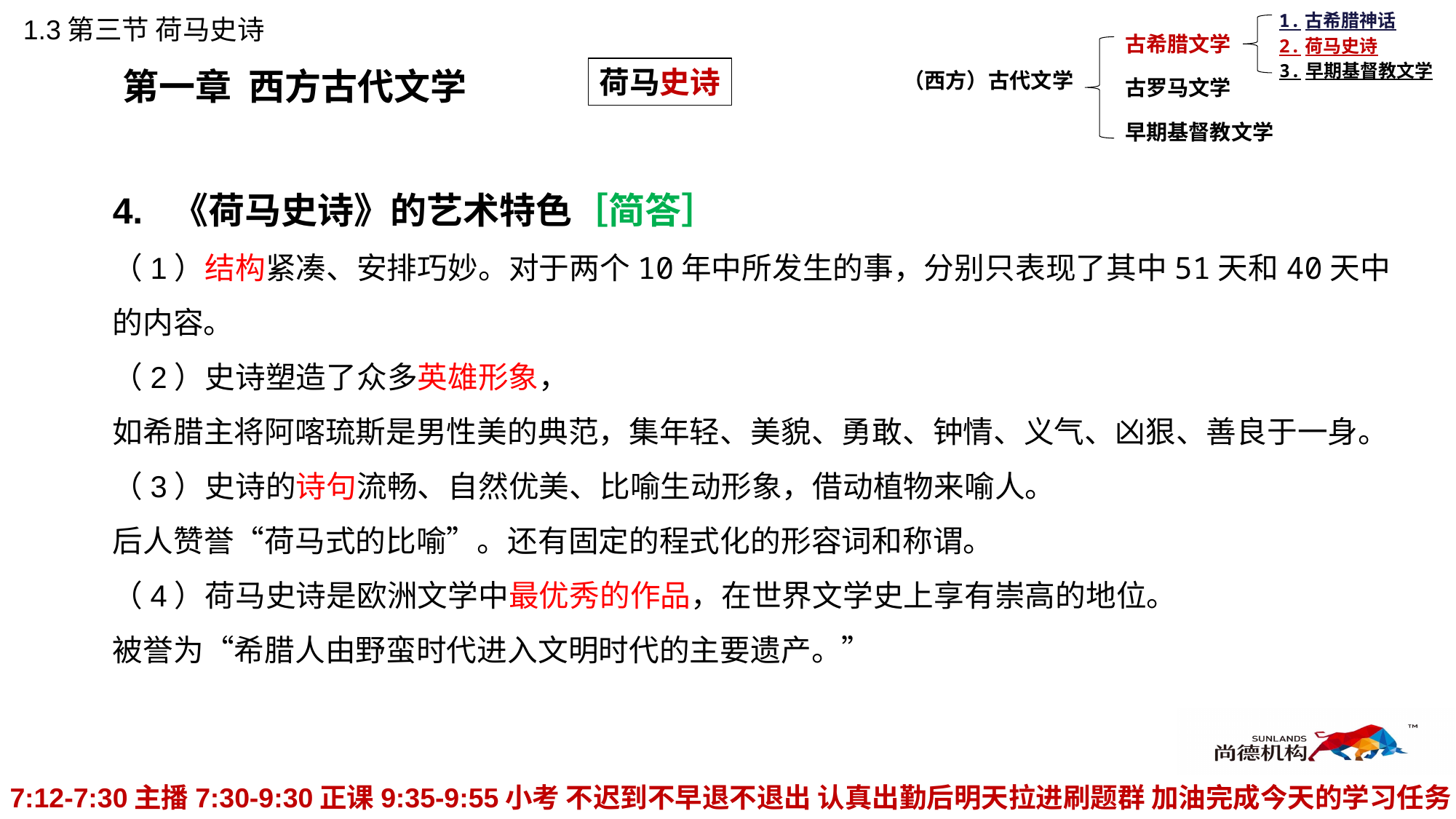

1.古希腊神话
1.3第三节 荷马史诗

古希腊文学
2.荷马史诗

3.早期基督教文学
第一章  西方古代文学
荷马史诗
（西方）古代文学
古罗马文学
早期基督教文学
# 4.  《荷马史诗》的艺术特色［简答］
（1）结构紧凑、安排巧妙。对于两个10年中所发生的事，分别只表现了其中51天和40天中的内容。
（2）史诗塑造了众多英雄形象，
如希腊主将阿喀琉斯是男性美的典范，集年轻、美貌、勇敢、钟情、义气、凶狠、善良于一身。
（3）史诗的诗句流畅、自然优美、比喻生动形象，借动植物来喻人。
后人赞誉“荷马式的比喻”。还有固定的程式化的形容词和称谓。
（4）荷马史诗是欧洲文学中最优秀的作品，在世界文学史上享有崇高的地位。
被誉为“希腊人由野蛮时代进入文明时代的主要遗产。”